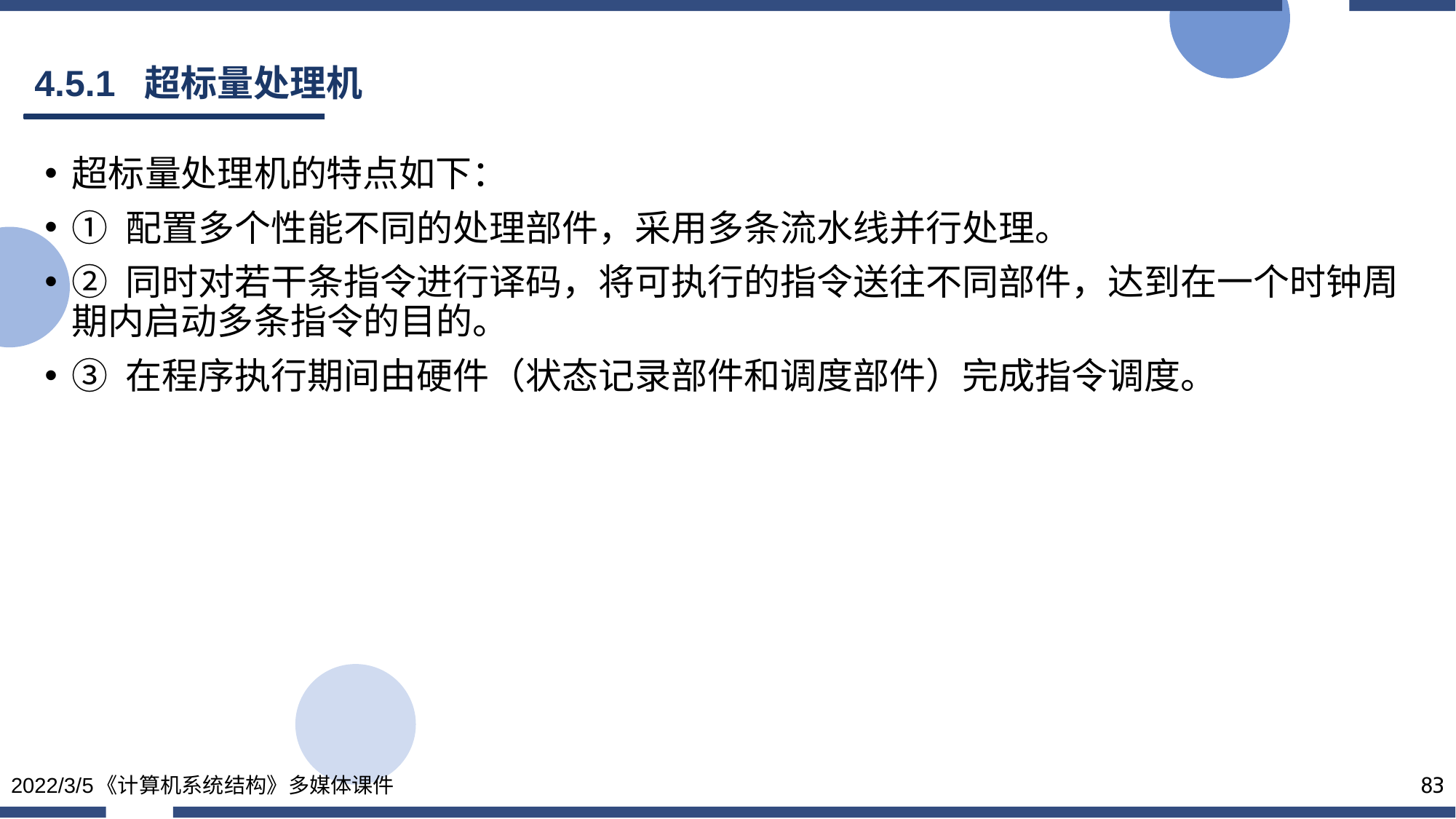

# 4.5.1  超标量处理机
超标量处理机的特点如下：
① 配置多个性能不同的处理部件，采用多条流水线并行处理。
② 同时对若干条指令进行译码，将可执行的指令送往不同部件，达到在一个时钟周期内启动多条指令的目的。
③ 在程序执行期间由硬件（状态记录部件和调度部件）完成指令调度。
2022/3/5
《计算机系统结构》多媒体课件
83